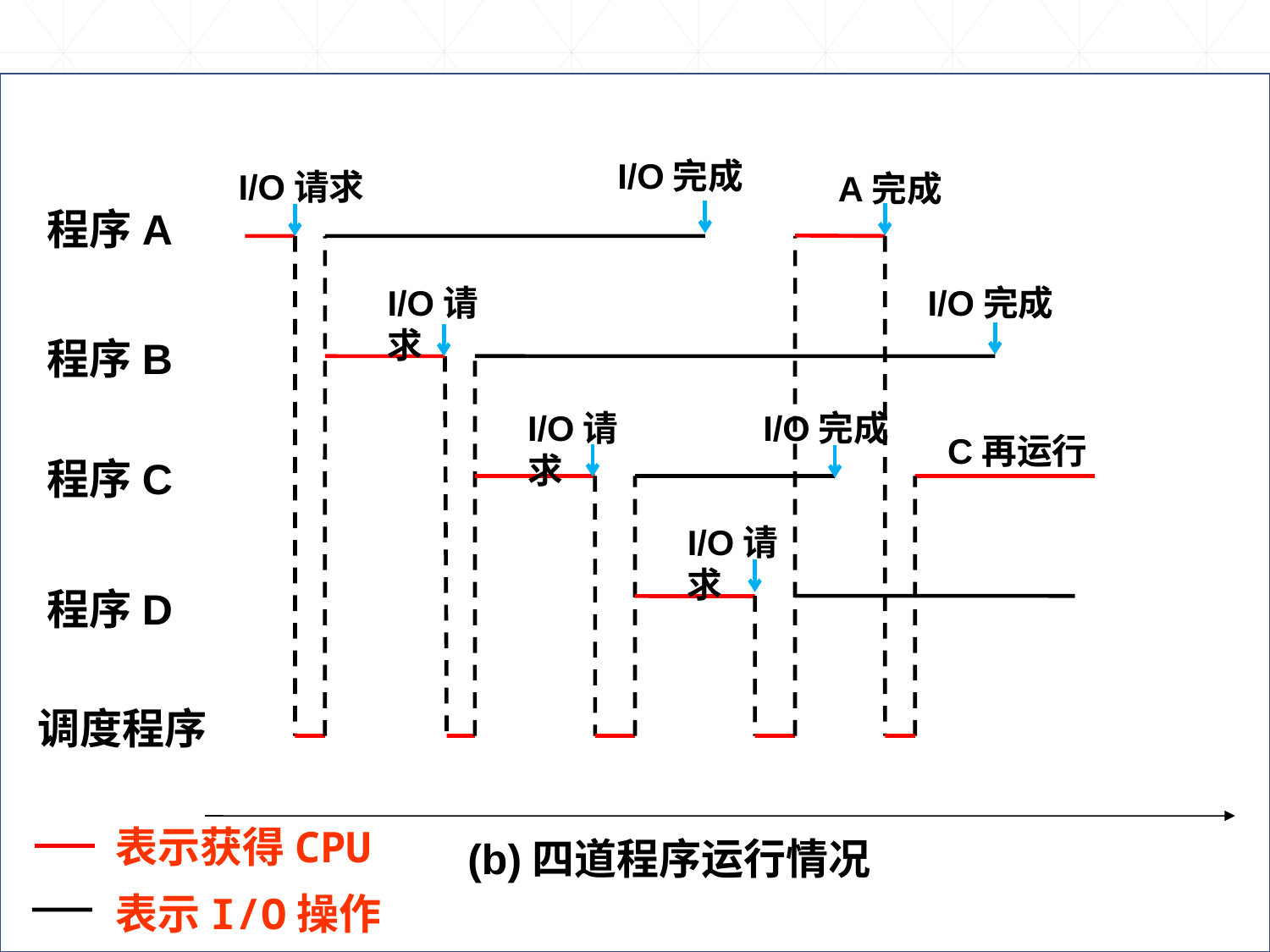

I/O完成
I/O请求
A完成
程序A

I/O请求
I/O完成
程序B

I/O请求
I/O完成
C再运行
程序C

I/O请求
程序D

调度程序

表示获得CPU

(b)四道程序运行情况

表示I/O操作